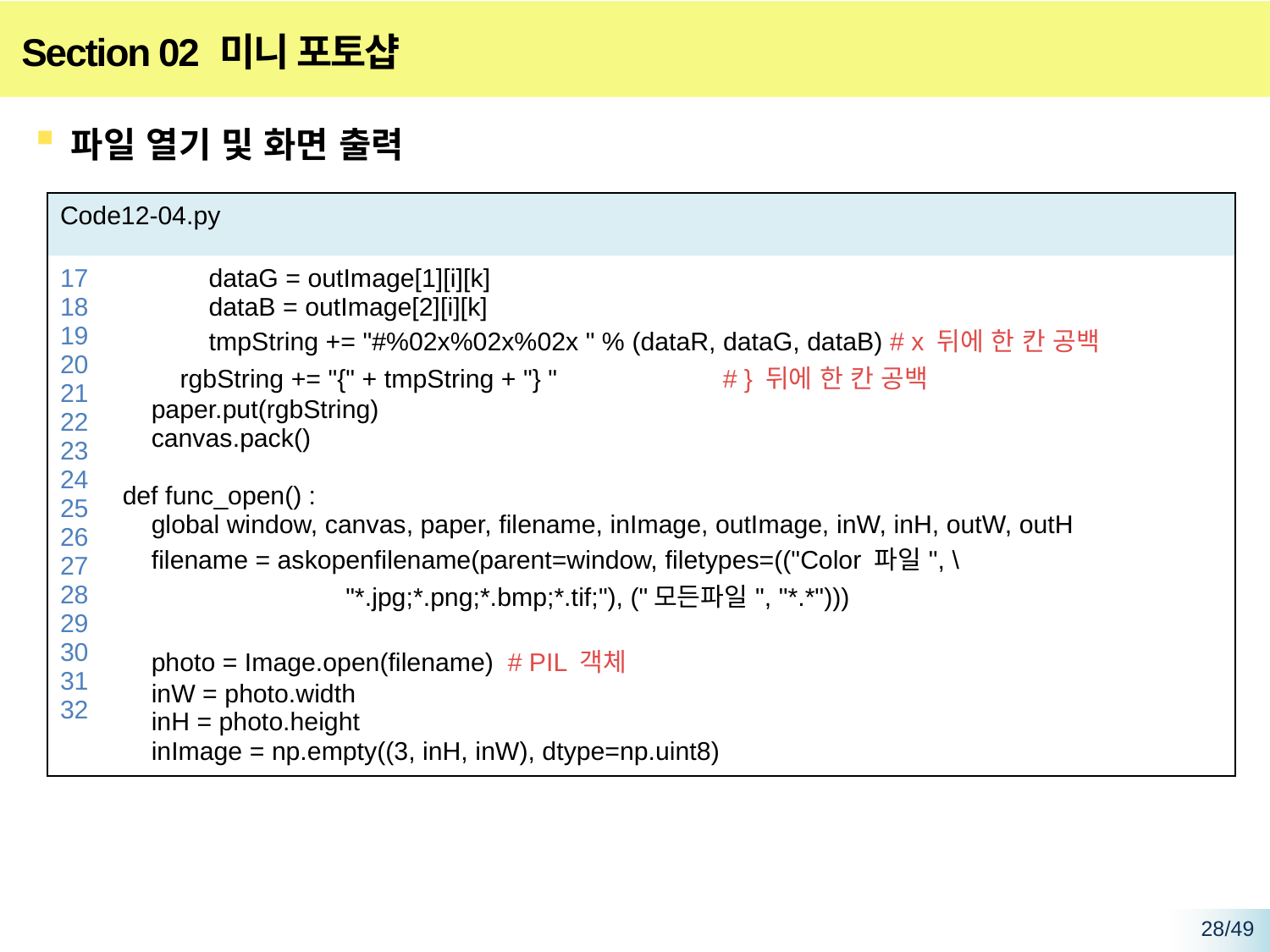

# Section 02 미니 포토샵
파일 열기 및 화면 출력
| Code12-04.py |  |
| --- | --- |
| 17 18 19 20 21 22 23 24 25 26 27 28 29 30 31 32 | dataG = outImage[1][i][k] dataB = outImage[2][i][k] tmpString += "#%02x%02x%02x " % (dataR, dataG, dataB) # x 뒤에 한 칸 공백 rgbString += "{" + tmpString + "} " # } 뒤에 한 칸 공백 paper.put(rgbString) canvas.pack() def func\_open() : global window, canvas, paper, filename, inImage, outImage, inW, inH, outW, outH filename = askopenfilename(parent=window, filetypes=(("Color 파일", \ "\*.jpg;\*.png;\*.bmp;\*.tif;"), ("모든파일", "\*.\*"))) photo = Image.open(filename) # PIL 객체 inW = photo.width inH = photo.height inImage = np.empty((3, inH, inW), dtype=np.uint8) |